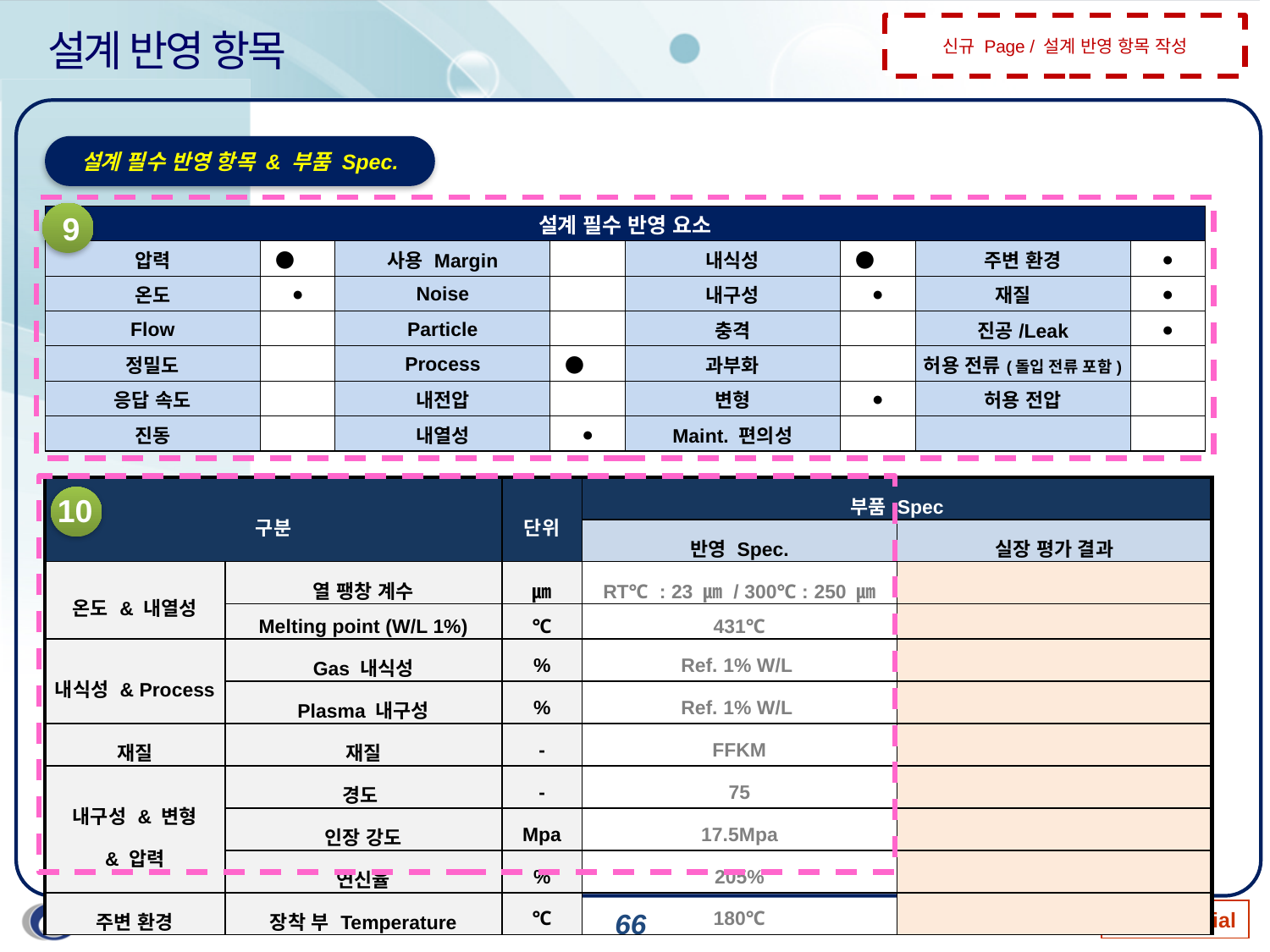

# 설계 반영 항목
신규 Page / 설계 반영 항목 작성

설계 필수 반영 항목 & 부품 Spec.

9
| 설계 필수 반영 요소 |  |  |  |  |  |  |  |
| --- | --- | --- | --- | --- | --- | --- | --- |
| 압력 | ● | 사용 Margin |  | 내식성 | ● | 주변 환경 | ● |
| 온도 | ● | Noise |  | 내구성 | ● | 재질 | ● |
| Flow |  | Particle |  | 충격 |  | 진공/Leak | ● |
| 정밀도 |  | Process | ● | 과부화 |  | 허용 전류(돌입 전류 포함) |  |
| 응답 속도 |  | 내전압 |  | 변형 | ● | 허용 전압 |  |
| 진동 |  | 내열성 | ● | Maint. 편의성 |  |  |  |

| 구분 |  | 단위 | 부품 Spec |  |
| --- | --- | --- | --- | --- |
|  |  |  | 반영 Spec. | 실장 평가 결과 |
| 온도 & 내열성 | 열 팽창 계수 | ㎛ | RT℃ : 23 ㎛ / 300℃ : 250 ㎛ |  |
|  | Melting point (W/L 1%) | ℃ | 431℃ |  |
| 내식성 & Process | Gas 내식성 | % | Ref. 1% W/L |  |
|  | Plasma 내구성 | % | Ref. 1% W/L |  |
| 재질 | 재질 | - | FFKM |  |
| 내구성 & 변형 & 압력 | 경도 | - | 75 |  |
|  | 인장 강도 | Mpa | 17.5Mpa |  |
|  | 연신율 | % | 205% |  |
| 주변 환경 | 장착 부 Temperature | ℃ | 180℃ |  |
10